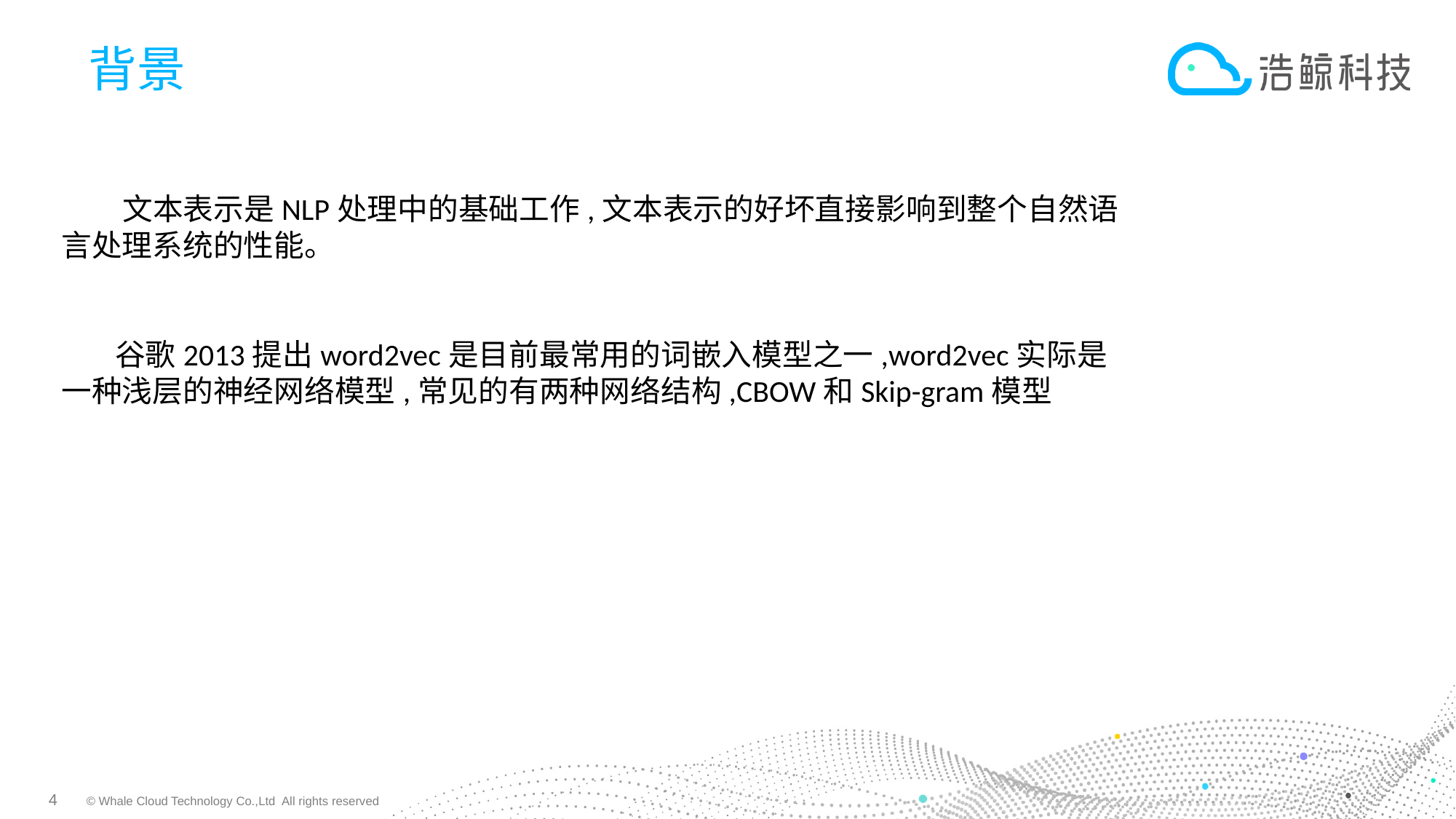

背景
# 文本表示是NLP处理中的基础工作,文本表示的好坏直接影响到整个自然语言处理系统的性能。 谷歌2013提出word2vec是目前最常用的词嵌入模型之一,word2vec实际是一种浅层的神经网络模型,常见的有两种网络结构,CBOW和Skip-gram模型